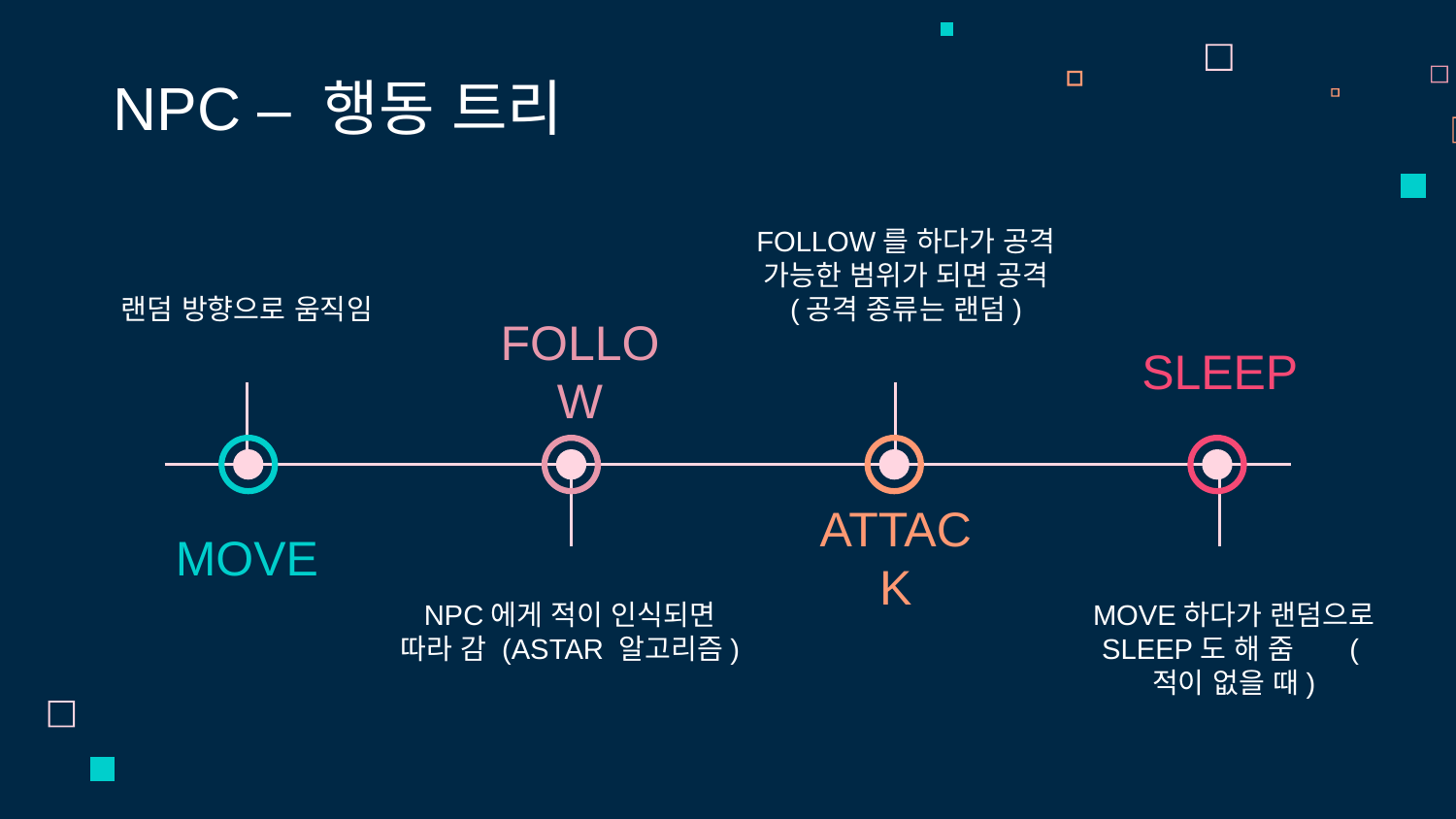

# NPC – 행동 트리
랜덤 방향으로 움직임
FOLLOW를 하다가 공격 가능한 범위가 되면 공격
(공격 종류는 랜덤)
FOLLOW
SLEEP

MOVE
ATTACK
NPC에게 적이 인식되면 따라 감 (ASTAR 알고리즘)
MOVE하다가 랜덤으로 SLEEP도 해 줌      (적이 없을 때)